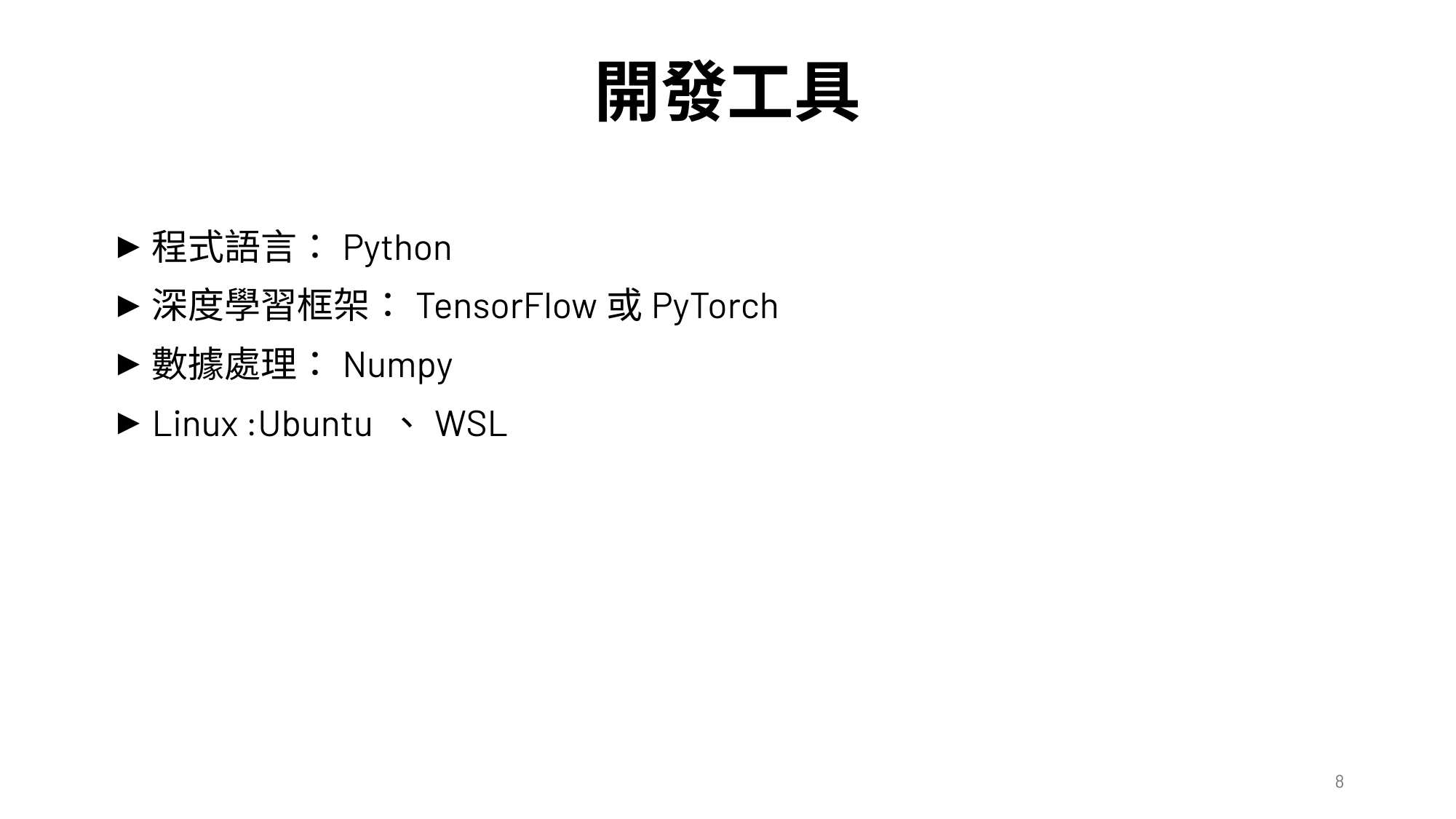

# 開發工具
程式語言：Python
深度學習框架：TensorFlow或PyTorch
數據處理：Numpy
Linux :Ubuntu 、WSL

8